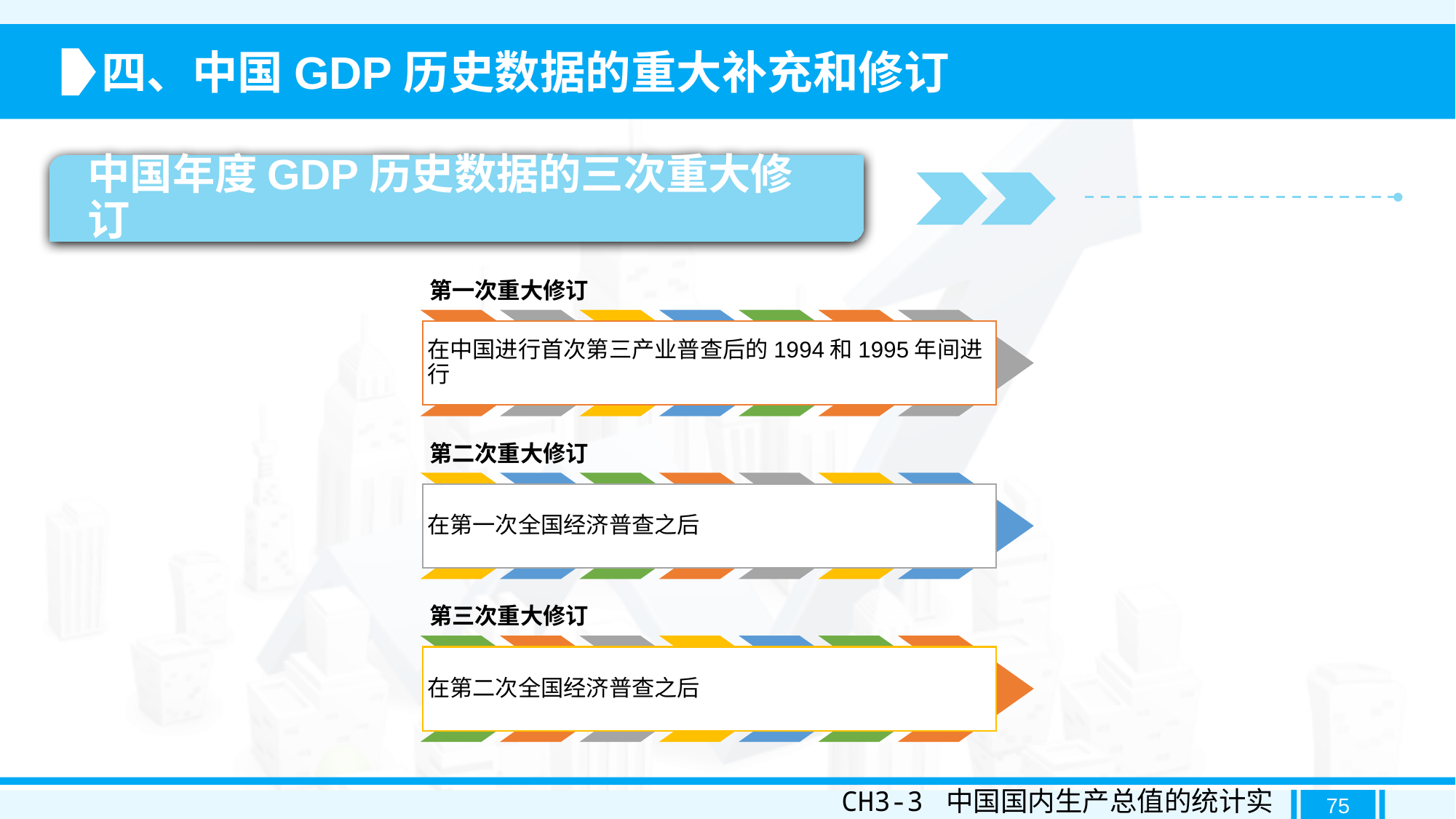

四、中国GDP历史数据的重大补充和修订

中国年度GDP历史数据的三次重大修订

第一次重大修订
在中国进行首次第三产业普查后的1994和1995年间进行
第二次重大修订
在第一次全国经济普查之后
第三次重大修订
在第二次全国经济普查之后
CH3-3 中国国内生产总值的统计实践
75